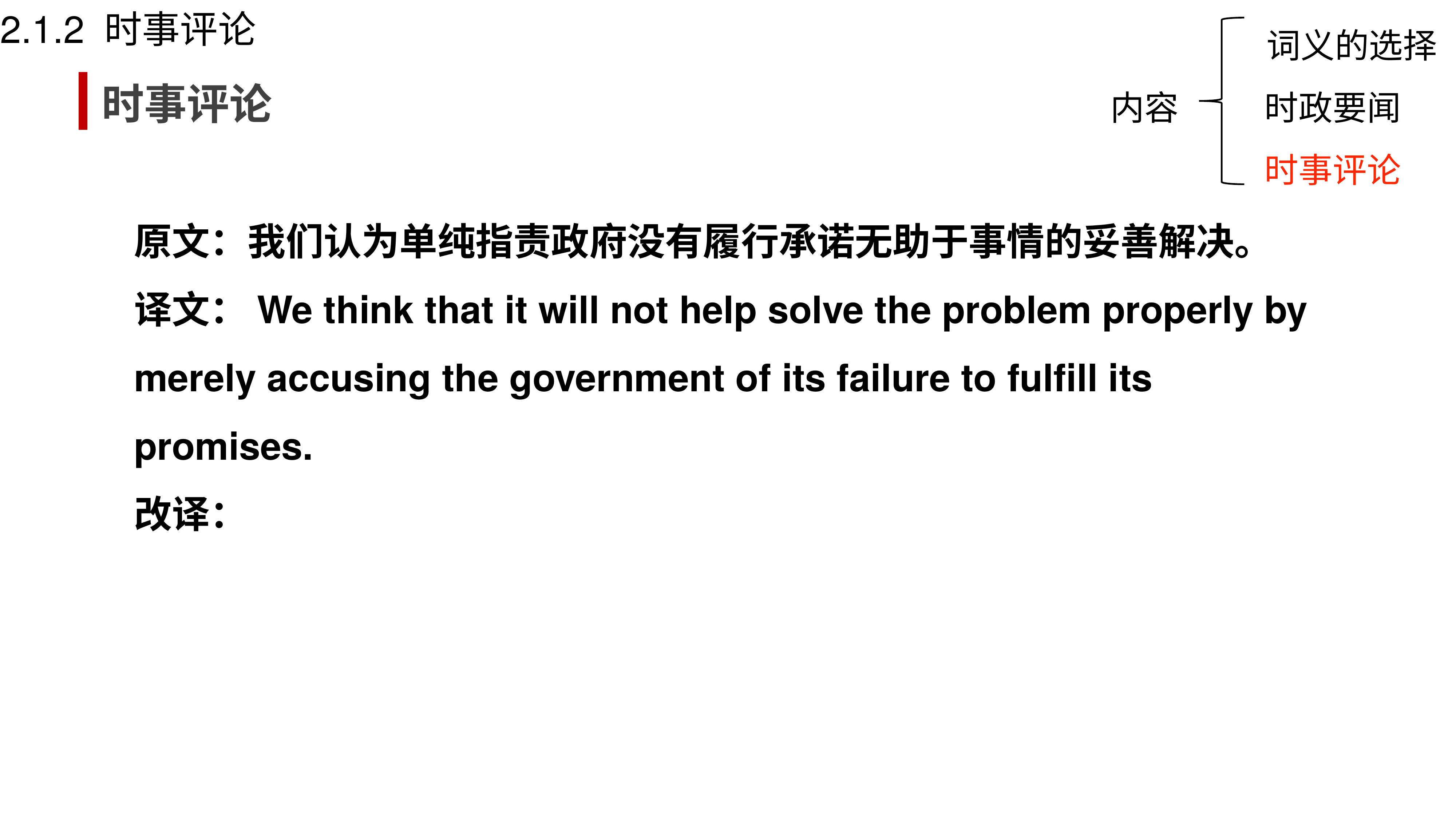

2.1.2 时事评论

词义的选择
时事评论

内容
时政要闻
时事评论
原文：我们认为单纯指责政府没有履行承诺无助于事情的妥善解决。
译文：We think that it will not help solve the problem properly by merely accusing the government of its failure to fulfill its promises.
改译：